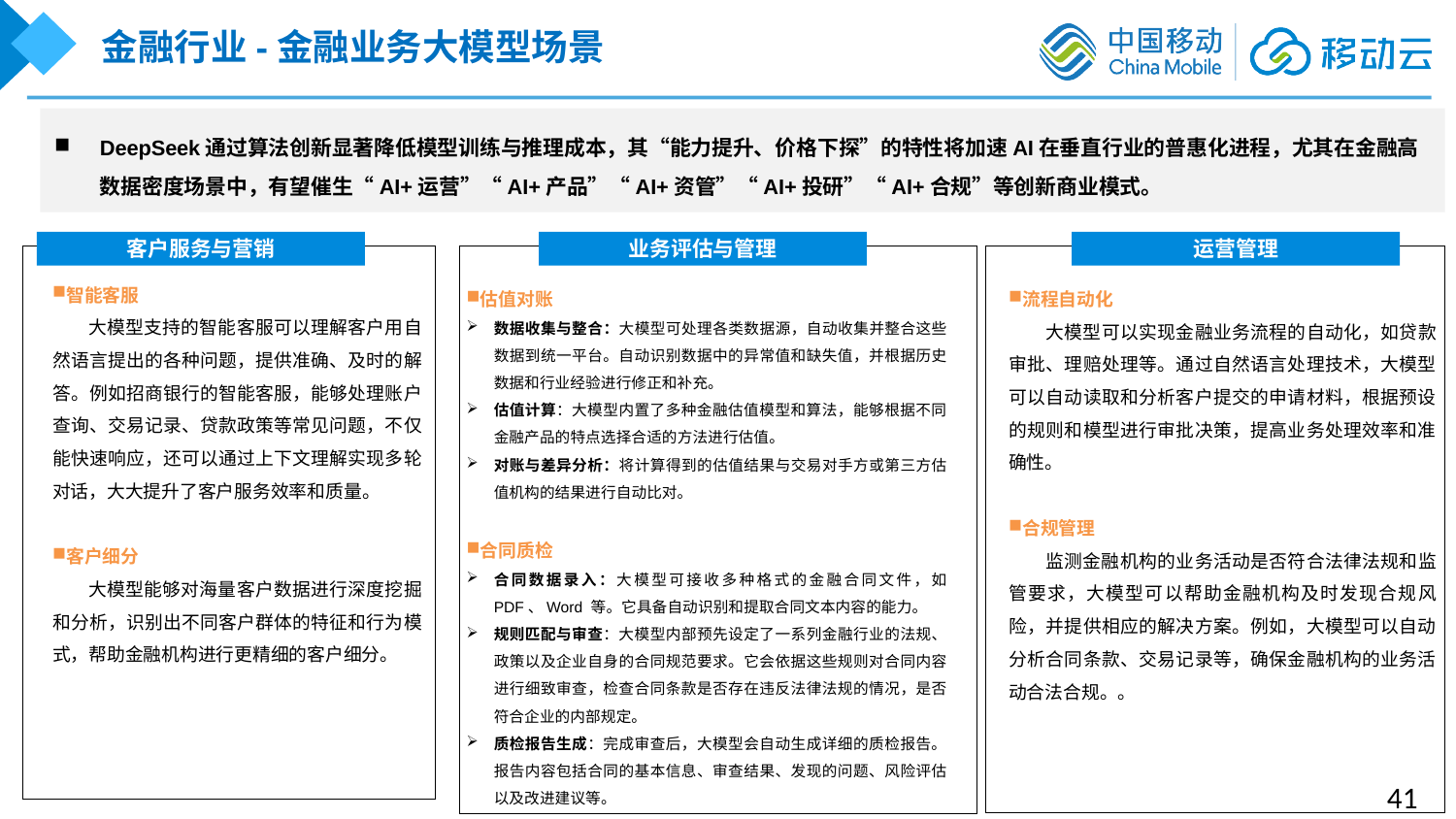

金融行业-金融业务大模型场景

DeepSeek通过算法创新显著降低模型训练与推理成本，其“能力提升、价格下探”的特性将加速AI在垂直行业的普惠化进程，尤其在金融高数据密度场景中，有望催生“AI+运营”“AI+产品”“AI+资管”“AI+投研”“AI+合规”等创新商业模式。
客户服务与营销
业务评估与管理
运营管理
智能客服
       大模型支持的智能客服可以理解客户用自然语言提出的各种问题，提供准确、及时的解答。例如招商银行的智能客服，能够处理账户查询、交易记录、贷款政策等常见问题，不仅能快速响应，还可以通过上下文理解实现多轮对话，大大提升了客户服务效率和质量。

客户细分
       大模型能够对海量客户数据进行深度挖掘和分析，识别出不同客户群体的特征和行为模式，帮助金融机构进行更精细的客户细分。

估值对账
数据收集与整合：大模型可处理各类数据源，自动收集并整合这些数据到统一平台。自动识别数据中的异常值和缺失值，并根据历史数据和行业经验进行修正和补充。
估值计算：大模型内置了多种金融估值模型和算法，能够根据不同金融产品的特点选择合适的方法进行估值。
对账与差异分析：将计算得到的估值结果与交易对手方或第三方估值机构的结果进行自动比对。

合同质检
合同数据录入：大模型可接收多种格式的金融合同文件，如 PDF、Word 等。它具备自动识别和提取合同文本内容的能力。
规则匹配与审查：大模型内部预先设定了一系列金融行业的法规、政策以及企业自身的合同规范要求。它会依据这些规则对合同内容进行细致审查，检查合同条款是否存在违反法律法规的情况，是否符合企业的内部规定。
质检报告生成：完成审查后，大模型会自动生成详细的质检报告。报告内容包括合同的基本信息、审查结果、发现的问题、风险评估以及改进建议等。

流程自动化
       大模型可以实现金融业务流程的自动化，如贷款审批、理赔处理等。通过自然语言处理技术，大模型可以自动读取和分析客户提交的申请材料，根据预设的规则和模型进行审批决策，提高业务处理效率和准确性。

合规管理
       监测金融机构的业务活动是否符合法律法规和监管要求，大模型可以帮助金融机构及时发现合规风险，并提供相应的解决方案。例如，大模型可以自动分析合同条款、交易记录等，确保金融机构的业务活动合法合规。。